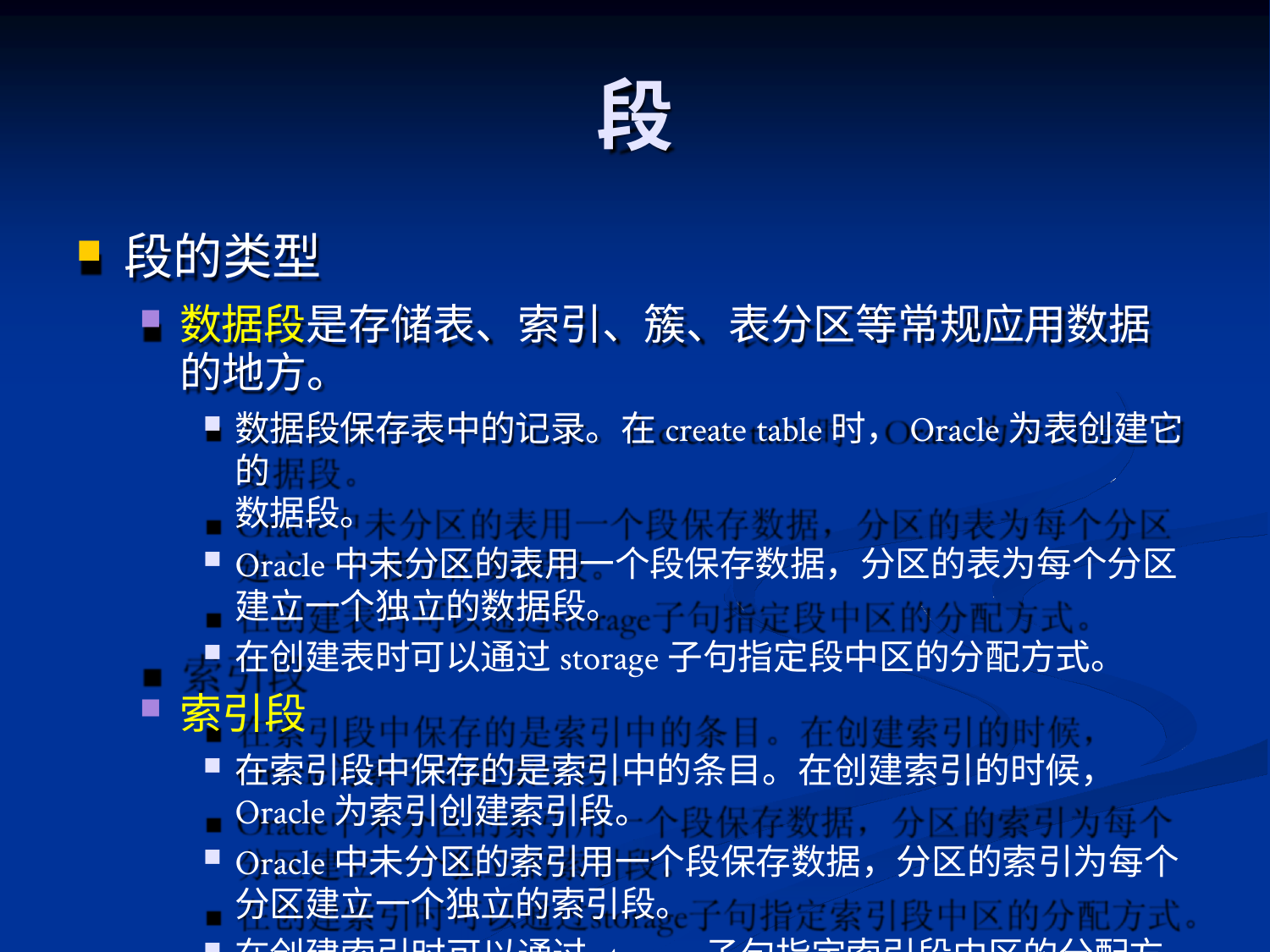

# 段
段的类型
数据段是存储表、索引、簇、表分区等常规应用数据
的地方。
数据段保存表中的记录。在create table时，Oracle为表创建它的
数据段。
Oracle中未分区的表用一个段保存数据，分区的表为每个分区
建立一个独立的数据段。
在创建表时可以通过storage子句指定段中区的分配方式。
索引段
在索引段中保存的是索引中的条目。在创建索引的时候，
Oracle为索引创建索引段。
Oracle中未分区的索引用一个段保存数据，分区的索引为每个
分区建立一个独立的索引段。
在创建索引时可以通过storage子句指定索引段中区的分配方式。